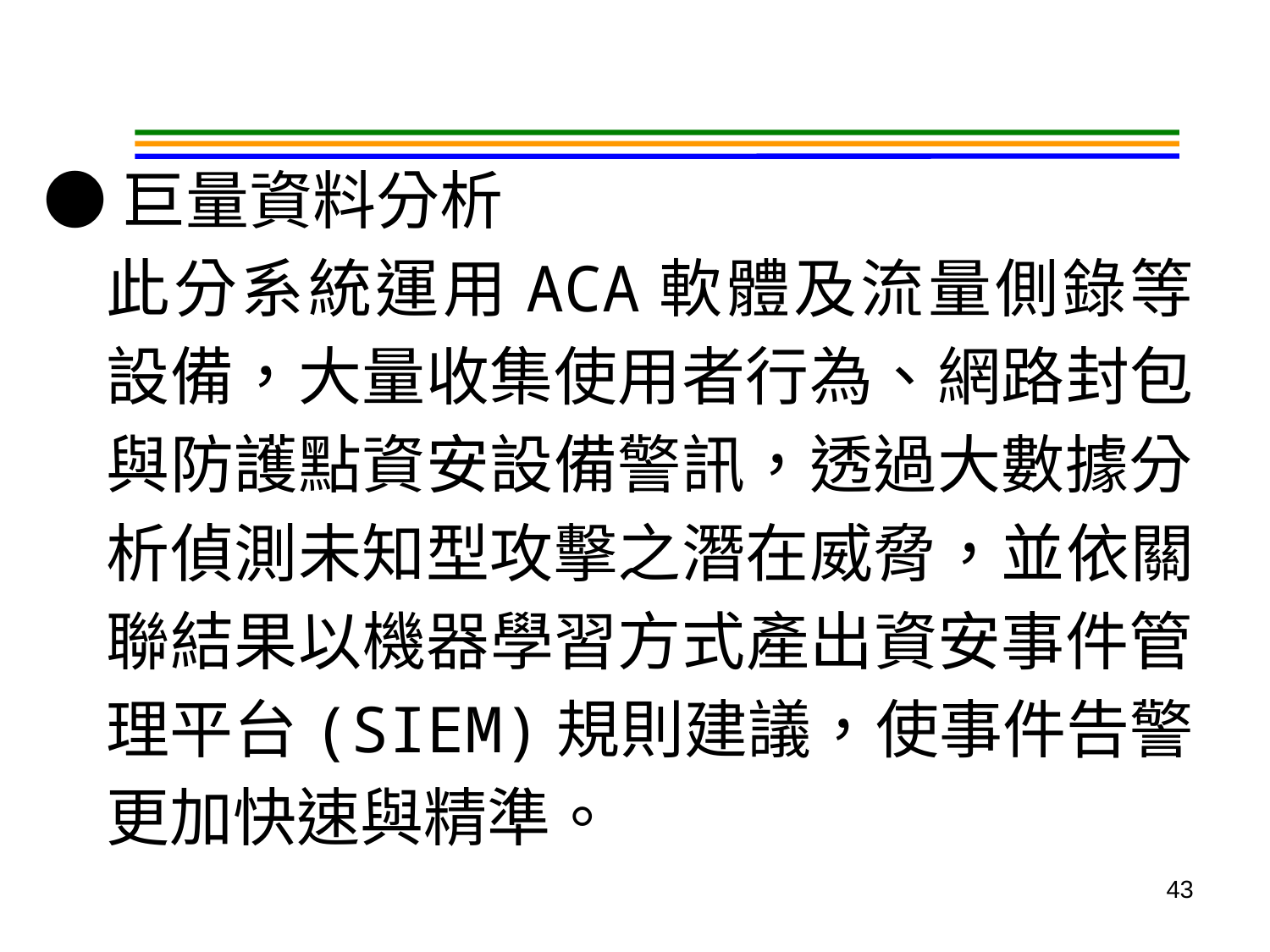

●巨量資料分析
此分系統運用ACA軟體及流量側錄等設備，大量收集使用者行為、網路封包與防護點資安設備警訊，透過大數據分析偵測未知型攻擊之潛在威脅，並依關聯結果以機器學習方式產出資安事件管理平台(SIEM)規則建議，使事件告警更加快速與精準。
43